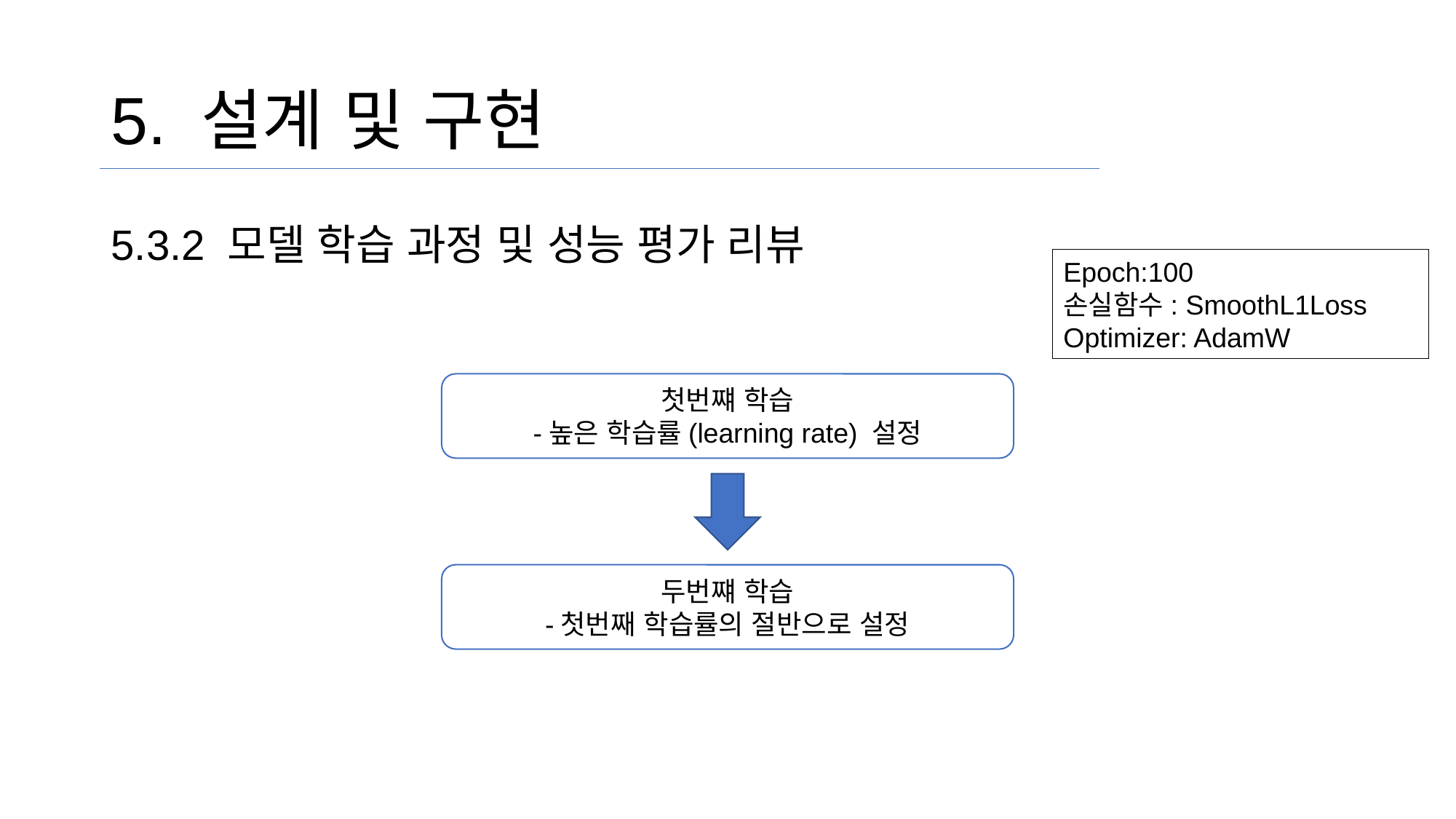

# 5. 설계 및 구현
5.3.2 모델 학습 과정 및 성능 평가 리뷰
Epoch:100
손실함수: SmoothL1Loss
Optimizer: AdamW
첫번쨰 학습
-높은 학습률(learning rate) 설정

두번쨰 학습
-첫번째 학습률의 절반으로 설정